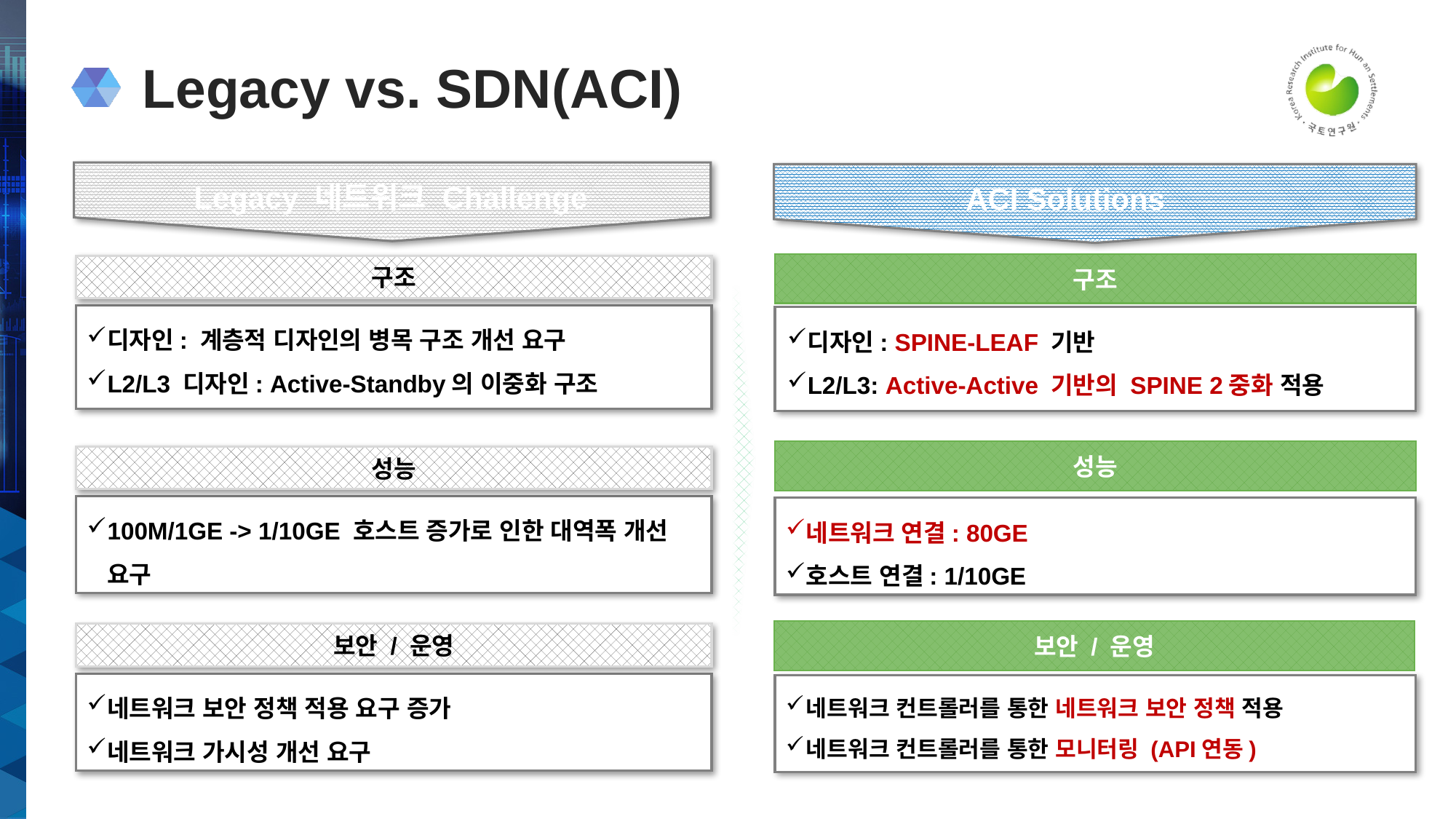

# Legacy vs. SDN(ACI)
Legacy 네트워크 Challenge
ACI Solutions
구조
구조
디자인: 계층적 디자인의 병목 구조 개선 요구
L2/L3 디자인: Active-Standby의 이중화 구조

디자인: SPINE-LEAF 기반
L2/L3: Active-Active 기반의 SPINE 2중화 적용

성능
성능

100M/1GE -> 1/10GE 호스트 증가로 인한 대역폭 개선 요구

네트워크 연결: 80GE
호스트 연결: 1/10GE

보안 / 운영
보안 / 운영
네트워크 보안 정책 적용 요구 증가
네트워크 가시성 개선 요구

네트워크 컨트롤러를 통한 네트워크 보안 정책 적용
네트워크 컨트롤러를 통한 모니터링 (API연동)